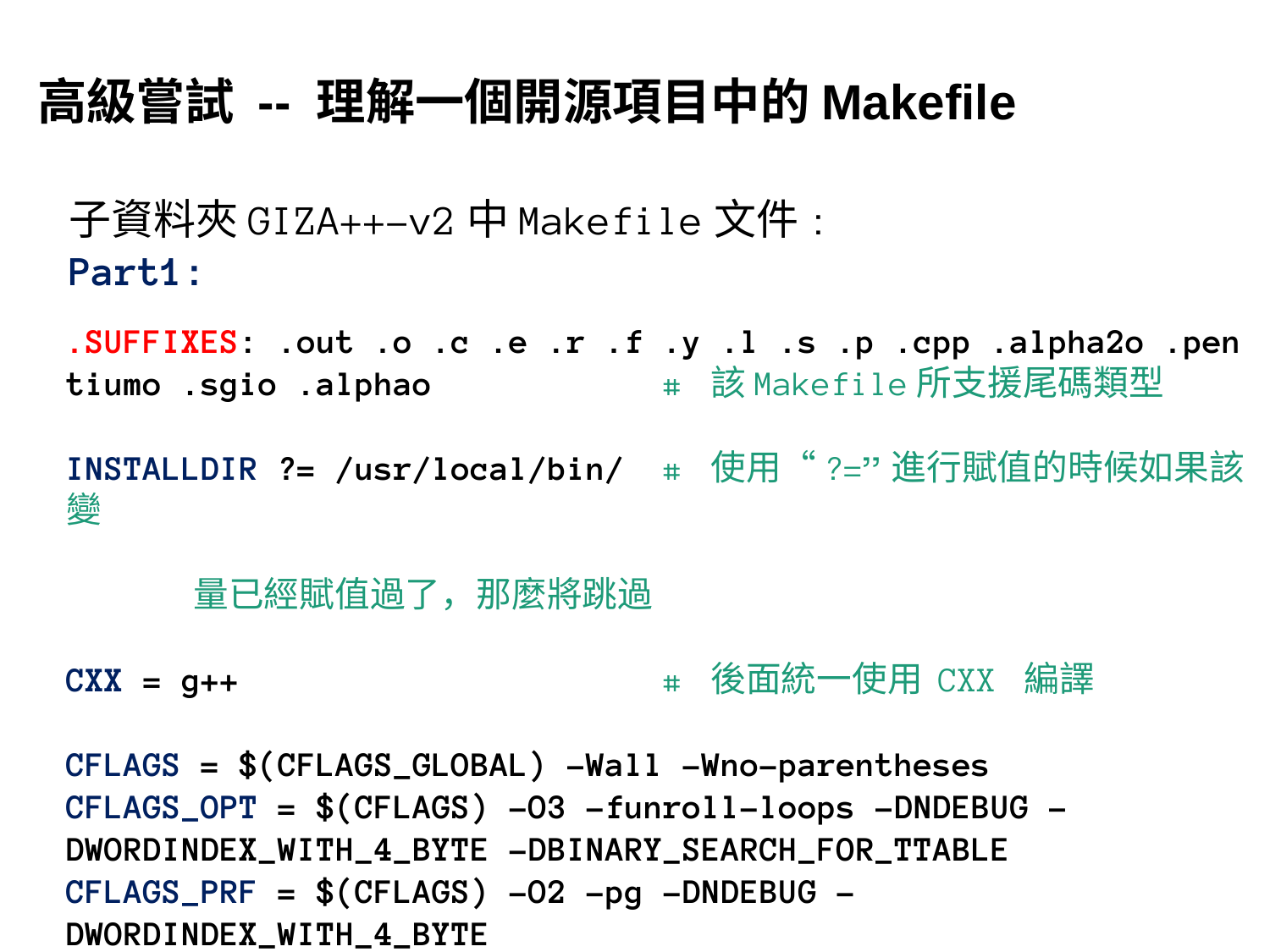

# 高級嘗試 -- 理解一個開源項目中的Makefile
子資料夾GIZA++-v2中Makefile文件:
Part1:
.SUFFIXES: .out .o .c .e .r .f .y .l .s .p .cpp .alpha2o .pentiumo .sgio .alphao            # 該Makefile所支援尾碼類型

INSTALLDIR ?= /usr/local/bin/  # 使用“?=”進行賦值的時候如果該變
										量已經賦值過了，那麼將跳過

CXX = g++                      # 後面統一使用 CXX 編譯

CFLAGS = $(CFLAGS_GLOBAL) -Wall -Wno-parentheses
CFLAGS_OPT = $(CFLAGS) -O3 -funroll-loops -DNDEBUG -DWORDINDEX_WITH_4_BYTE -DBINARY_SEARCH_FOR_TTABLE
CFLAGS_PRF = $(CFLAGS) -O2 -pg -DNDEBUG -DWORDINDEX_WITH_4_BYTE
... ...
LDFLAGS =